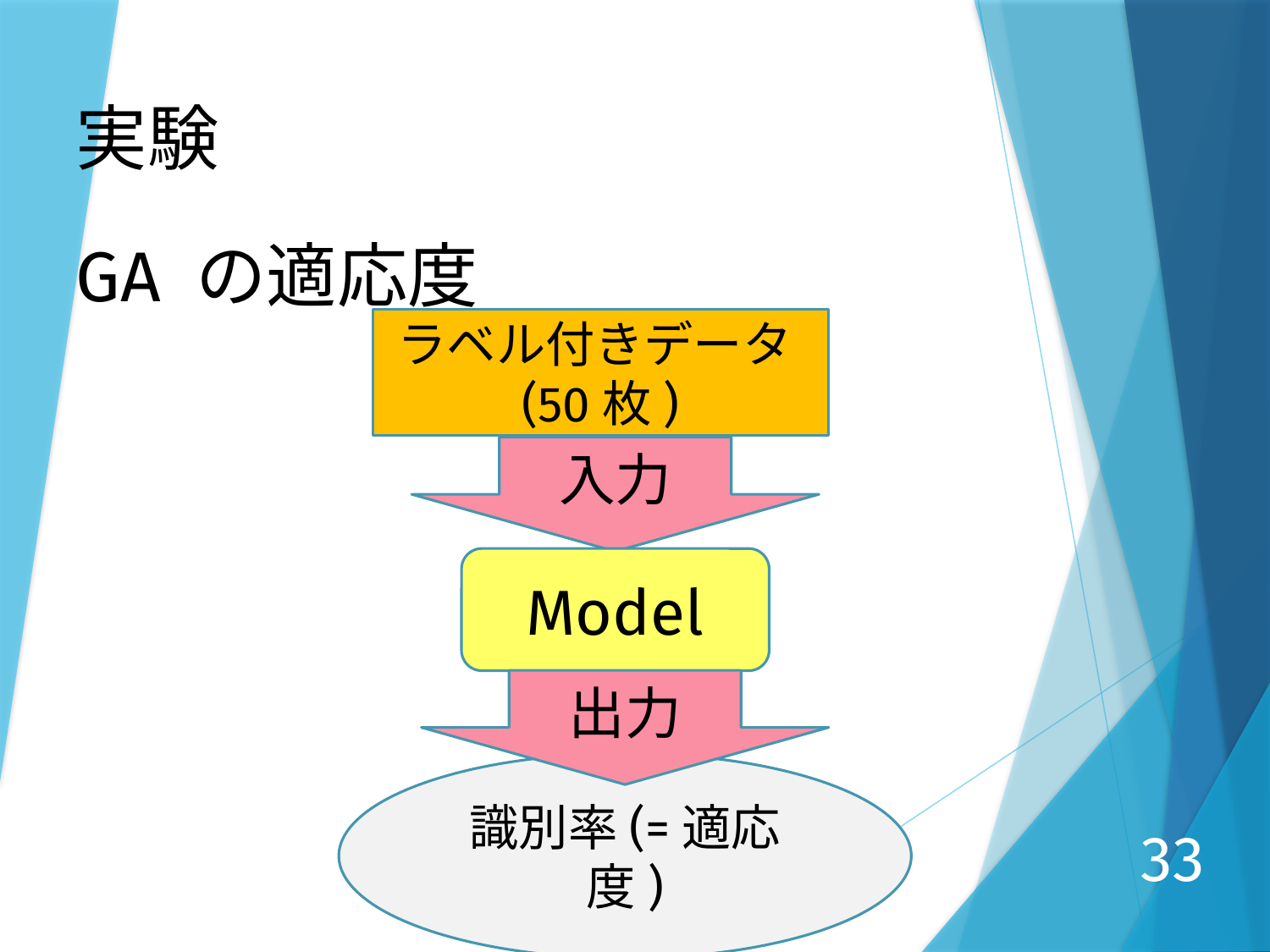

実験
GA の適応度
ラベル付きデータ(50枚)
入力
Model
出力
識別率(=適応度)
33